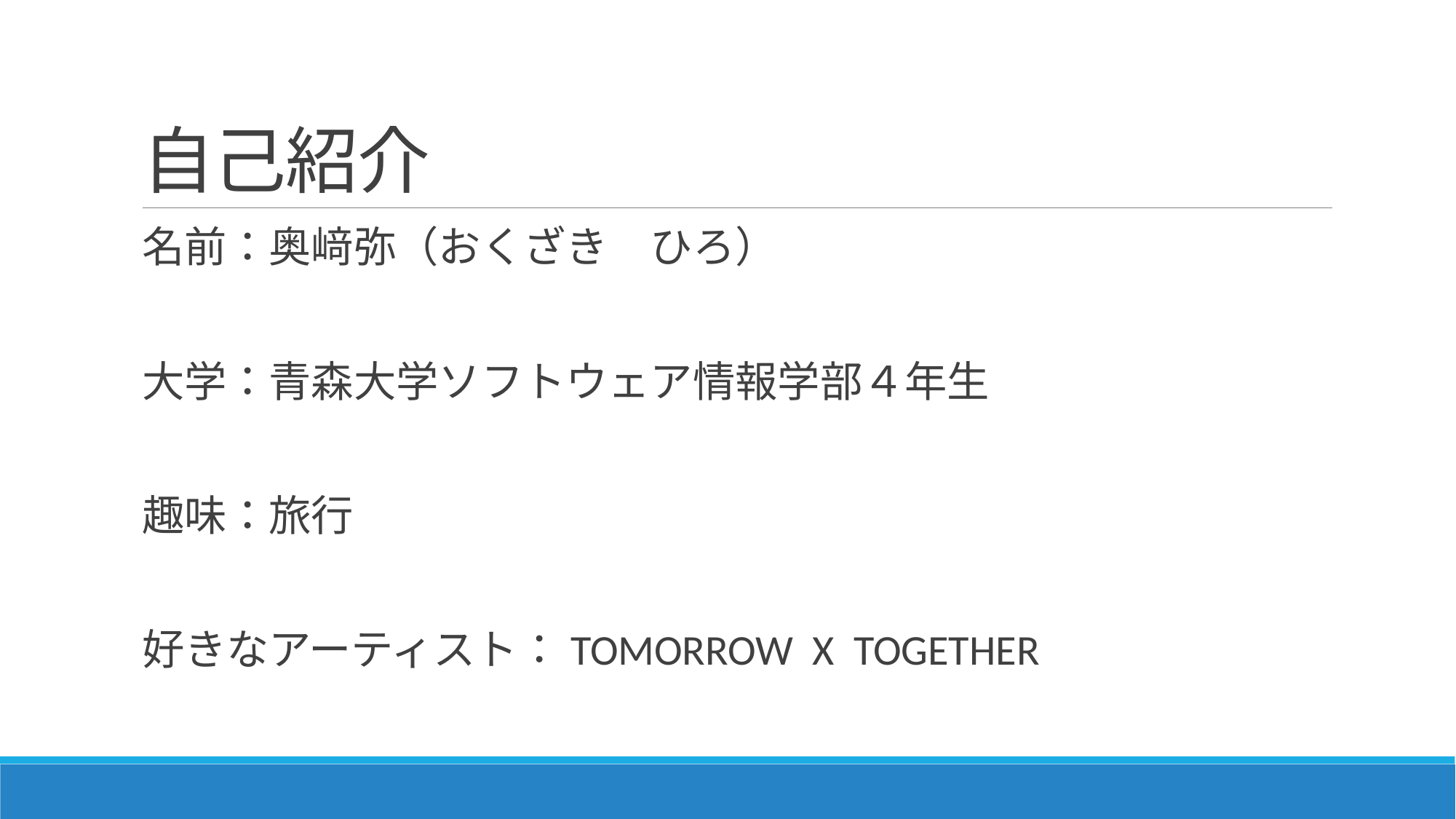

# 自己紹介
名前：奥﨑弥（おくざき　ひろ）

大学：青森大学ソフトウェア情報学部４年生

趣味：旅行

好きなアーティスト：TOMORROW  X  TOGETHER